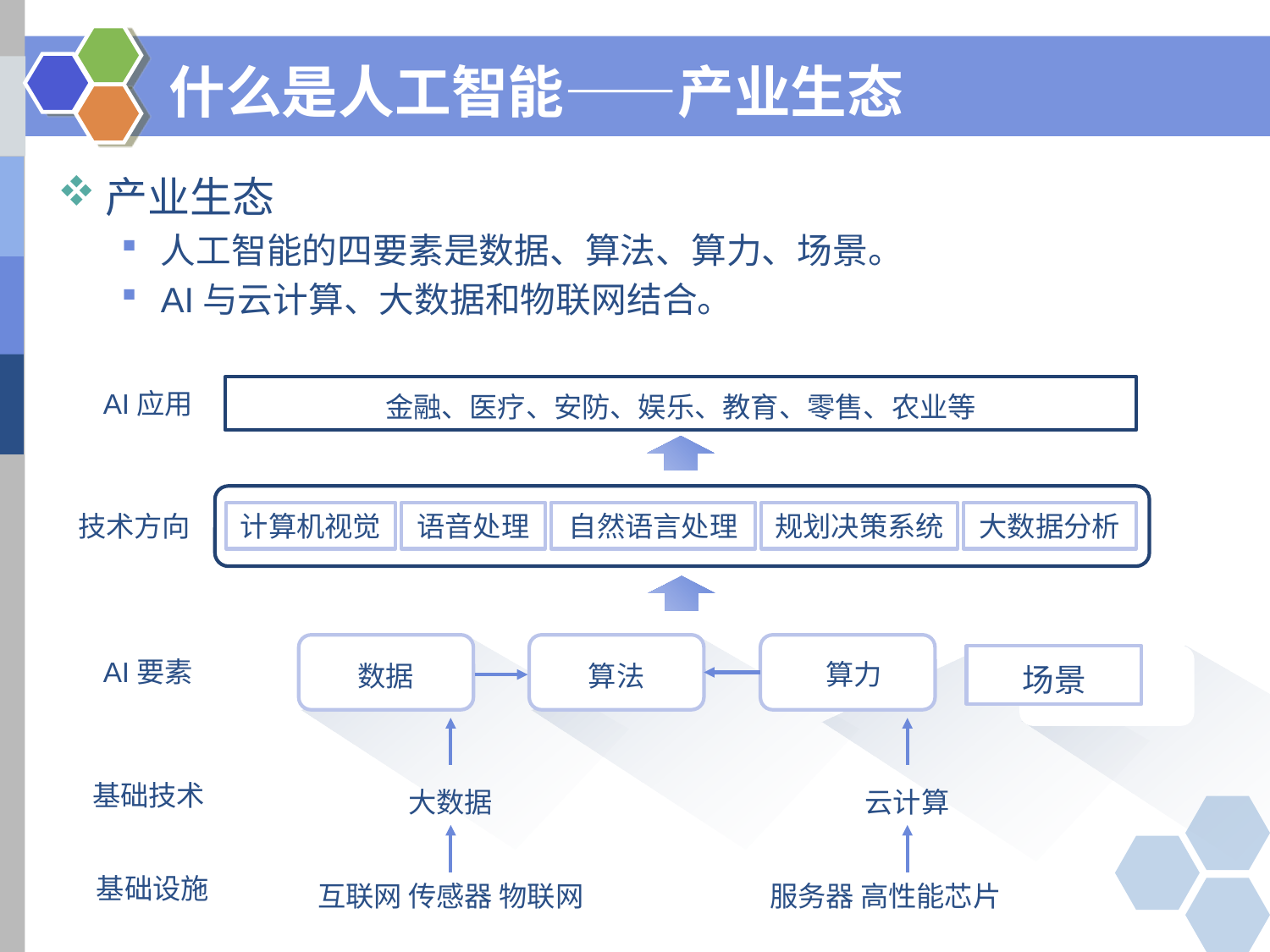

# 什么是人工智能——产业生态
产业生态
人工智能的四要素是数据、算法、算力、场景。
AI与云计算、大数据和物联网结合。

金融、医疗、安防、娱乐、教育、零售、农业等
AI应用

技术方向
计算机视觉
语音处理
自然语言处理
规划决策系统
大数据分析

数据

算法

算力

场景
AI要素
大数据
云计算
基础技术
基础设施
互联网 传感器 物联网
服务器 高性能芯片